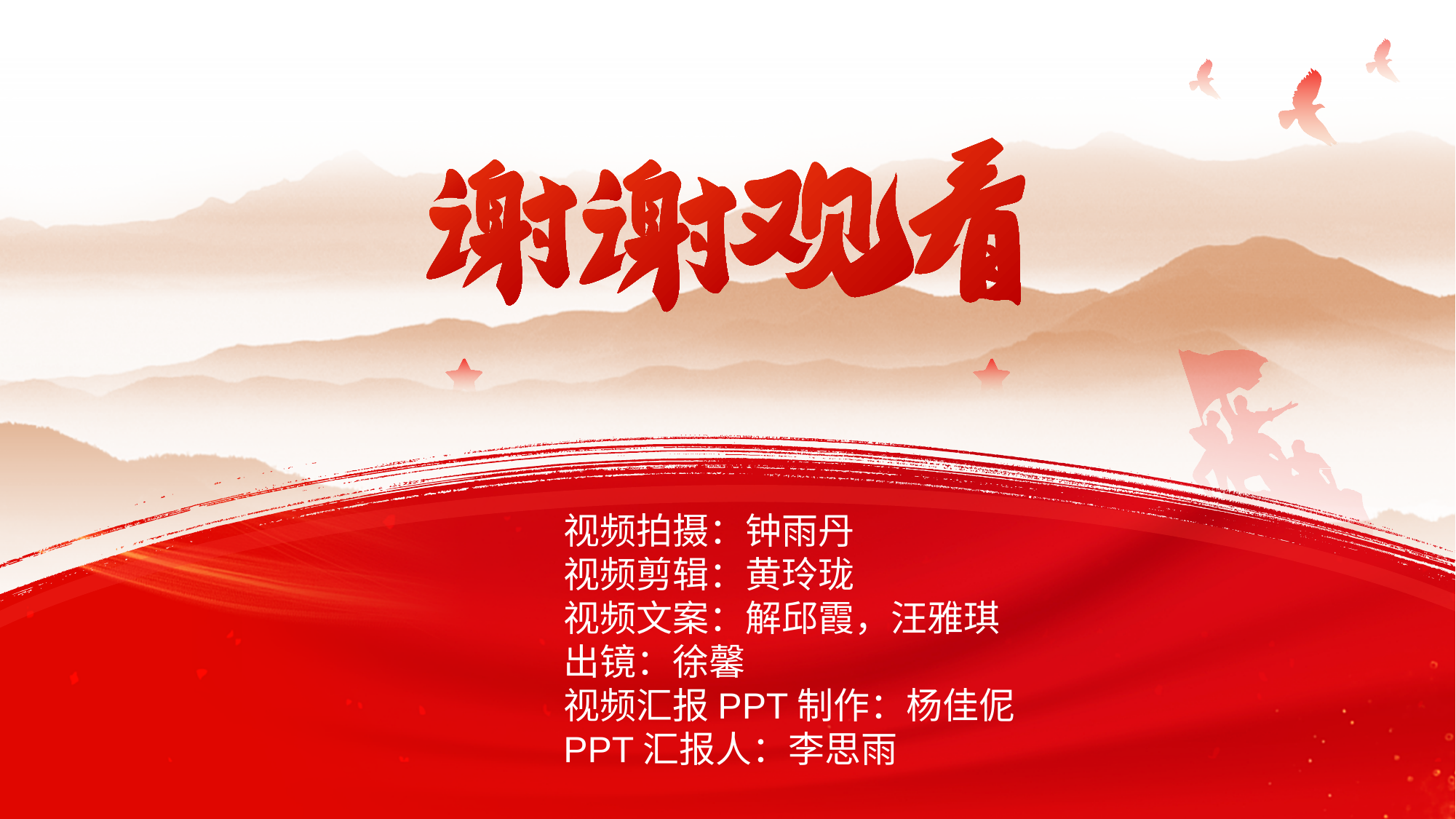

视频拍摄：钟雨丹
视频剪辑：黄玲珑
视频文案：解邱霞，汪雅琪
出镜：徐馨
视频汇报PPT制作：杨佳伲
PPT汇报人：李思雨